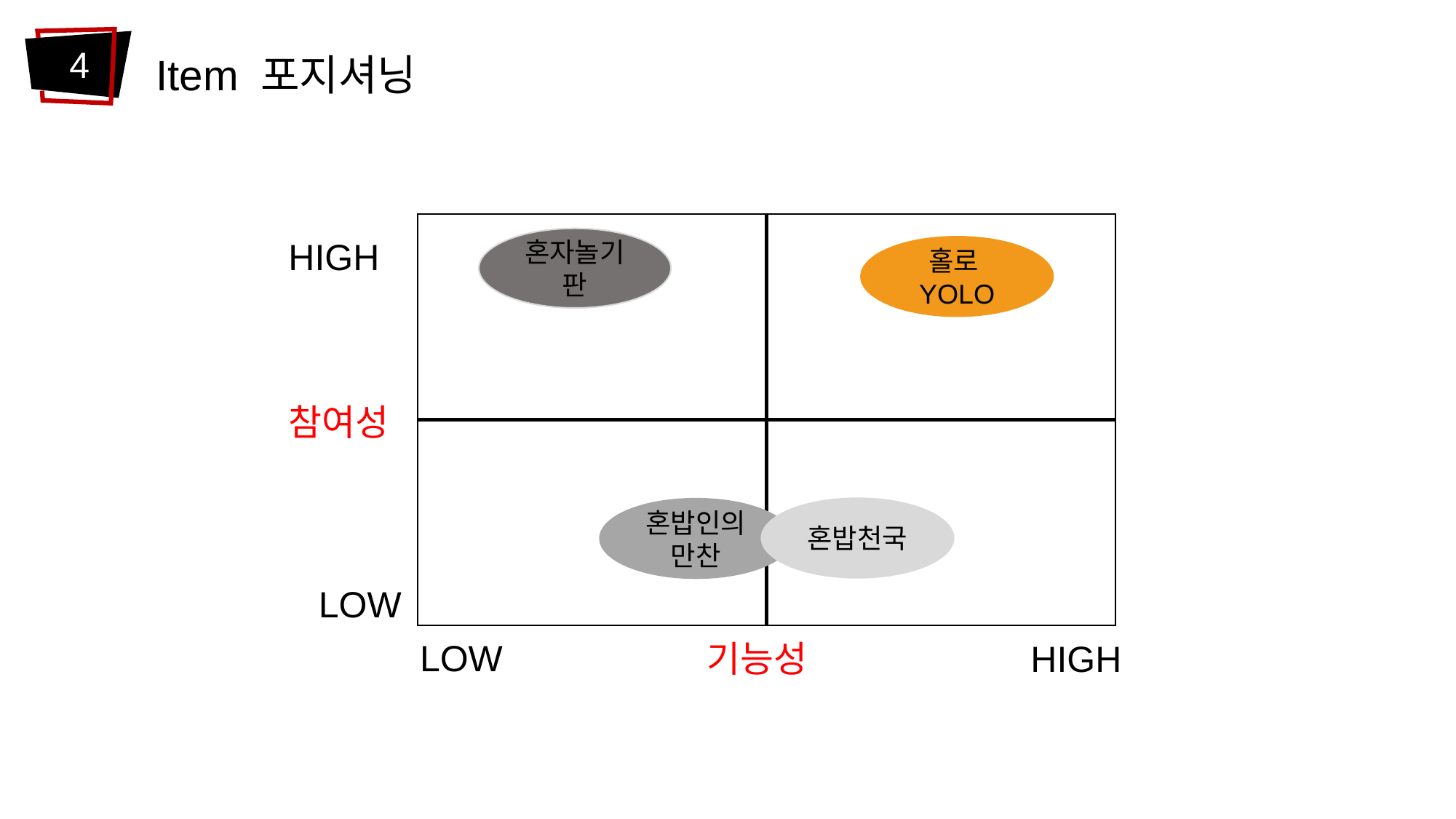

Item 포지셔닝

4

HIGH
혼자놀기판
홀로YOLO
참여성
혼밥천국
혼밥인의 만찬
LOW
LOW
기능성
HIGH